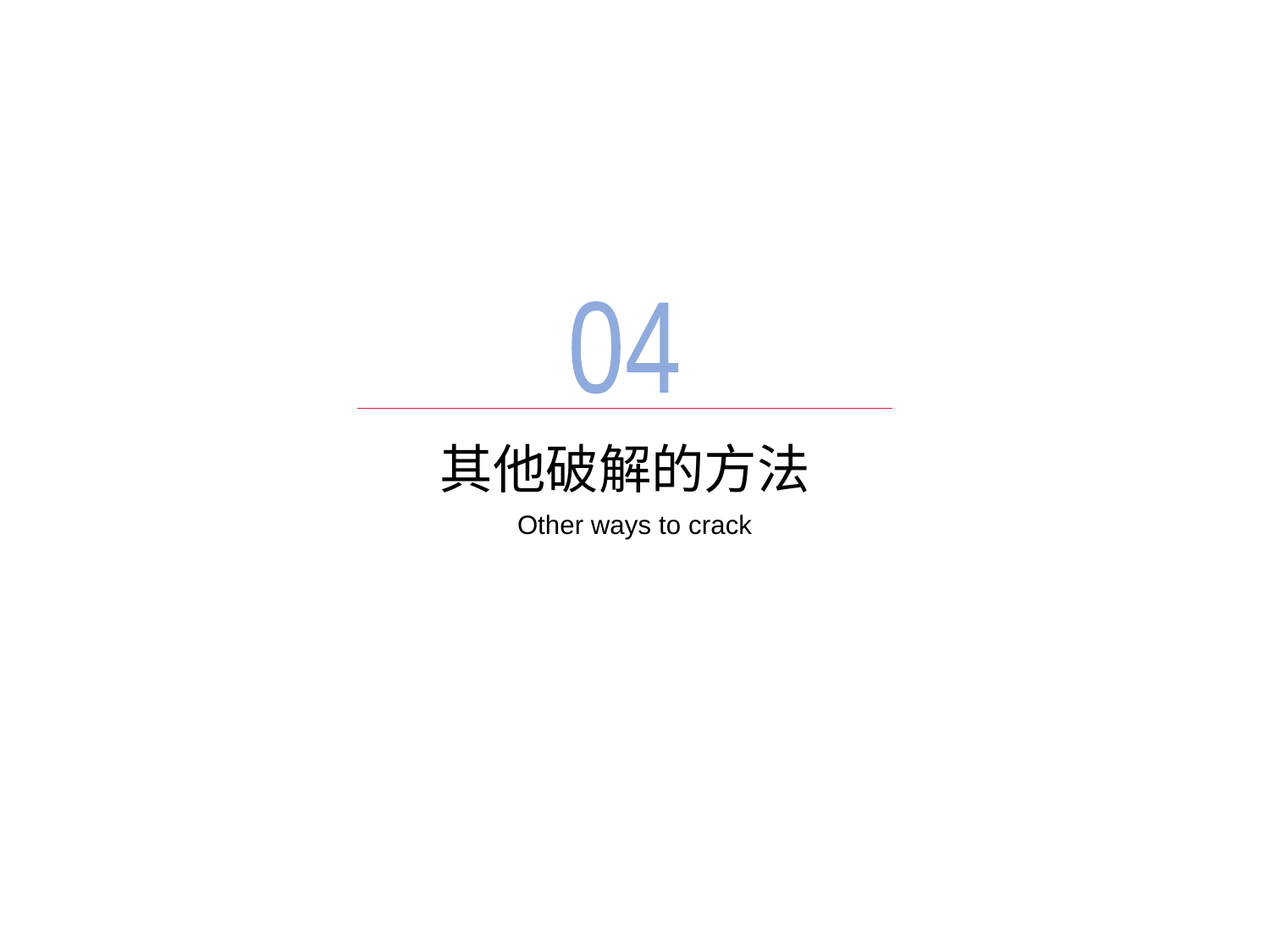

04
# 其他破解的方法
Other ways to crack